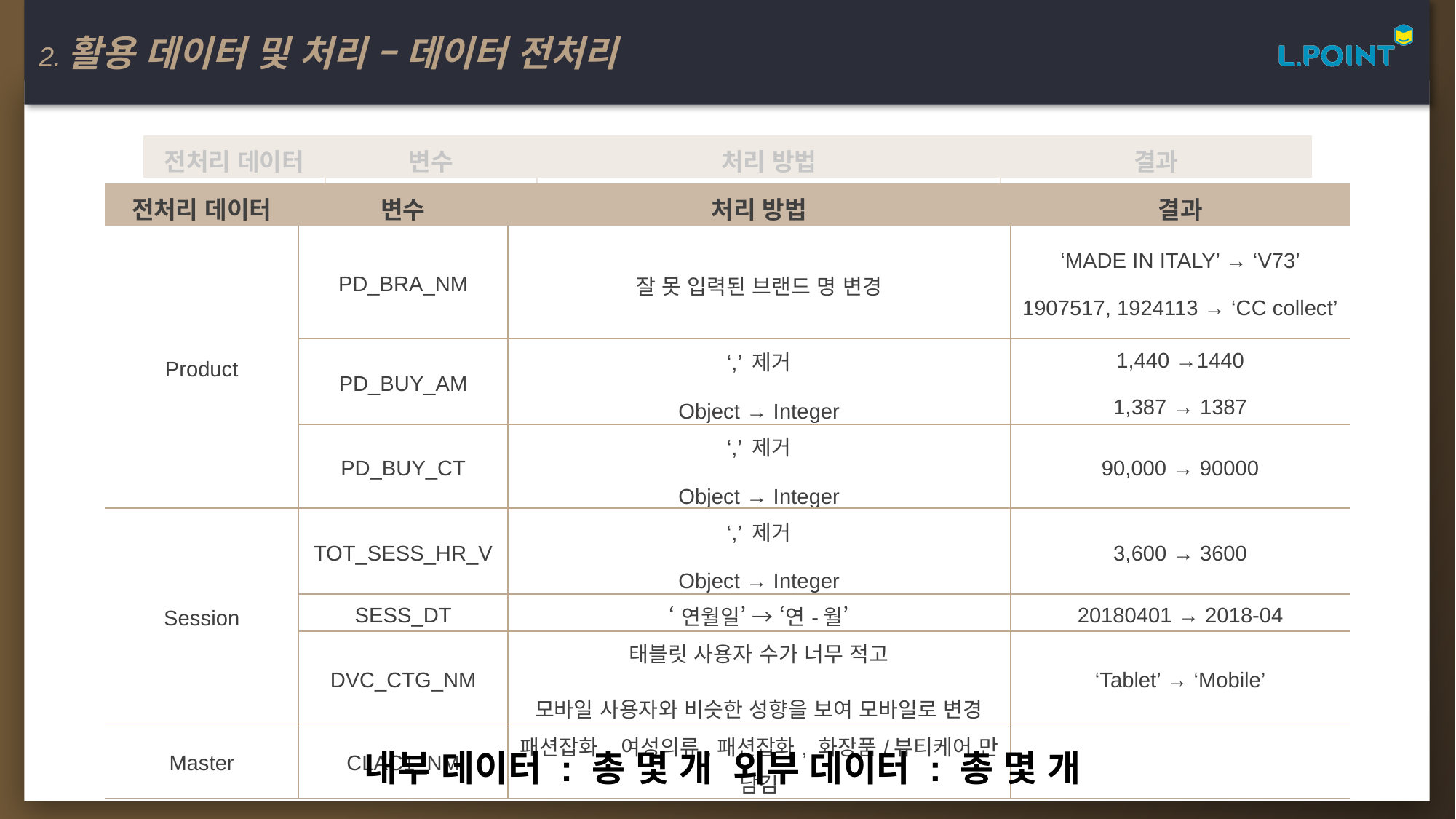

2.활용 데이터 및 처리 – 데이터 전처리

| 전처리 데이터 | 변수 | 처리 방법 | 결과 |
| --- | --- | --- | --- |
| Product | PD\_BRA\_NM | 잘 못 입력된 브랜드 명 변경 | ‘MADE IN ITALY’ -> ‘V73’ 1907517, 1924113 –> ‘CC collect’ |
|  | PD\_BUY\_AM | ‘,’ 제거 Object -> Integer | 1,440 -> 1440 1,387 -> 1387 |
|  | PD\_BUY\_CT | ‘,’ 제거 Object -> Integer | 90,000 -> 90000 |
| Session | TOT\_SESS\_HR\_V | ‘,’ 제거 Object -> Integer | 3,600 -> 3600 |
|  | SESS\_DT | ‘연월일’ -> ‘연-월’ | 20180401 -> 2018-04 |
|  | DVC\_CTG\_NM | 태블릿 사용자 수가 너무 적고 모바일 사용자와 비슷한 성향을 보여 모바일로 변경 | ‘Tablet’ -> ‘Mobile’ |
| Master | CLAC1\_NM | 패션잡화, 여성의류,패션잡화, 화장품/뷰티케어 만 남김 |  |
| 전처리 데이터 | 변수 | 처리 방법 | 결과 |
| --- | --- | --- | --- |
| Product | PD\_BRA\_NM | 잘 못 입력된 브랜드 명 변경 | ‘MADE IN ITALY’ → ‘V73’ 1907517, 1924113 → ‘CC collect’ |
|  | PD\_BUY\_AM | ‘,’ 제거 Object → Integer | 1,440 →1440 1,387 → 1387 |
|  | PD\_BUY\_CT | ‘,’ 제거 Object → Integer | 90,000 → 90000 |
| Session | TOT\_SESS\_HR\_V | ‘,’ 제거 Object → Integer | 3,600 → 3600 |
|  | SESS\_DT | ‘연월일’ → ‘연-월’ | 20180401 → 2018-04 |
|  | DVC\_CTG\_NM | 태블릿 사용자 수가 너무 적고 모바일 사용자와 비슷한 성향을 보여 모바일로 변경 | ‘Tablet’ → ‘Mobile’ |
| Master | CLAC1\_NM | 패션잡화, 여성의류,패션잡화, 화장품/뷰티케어 만 남김 |  |
내부 데이터 : 총 몇 개  외부 데이터 : 총 몇 개
10